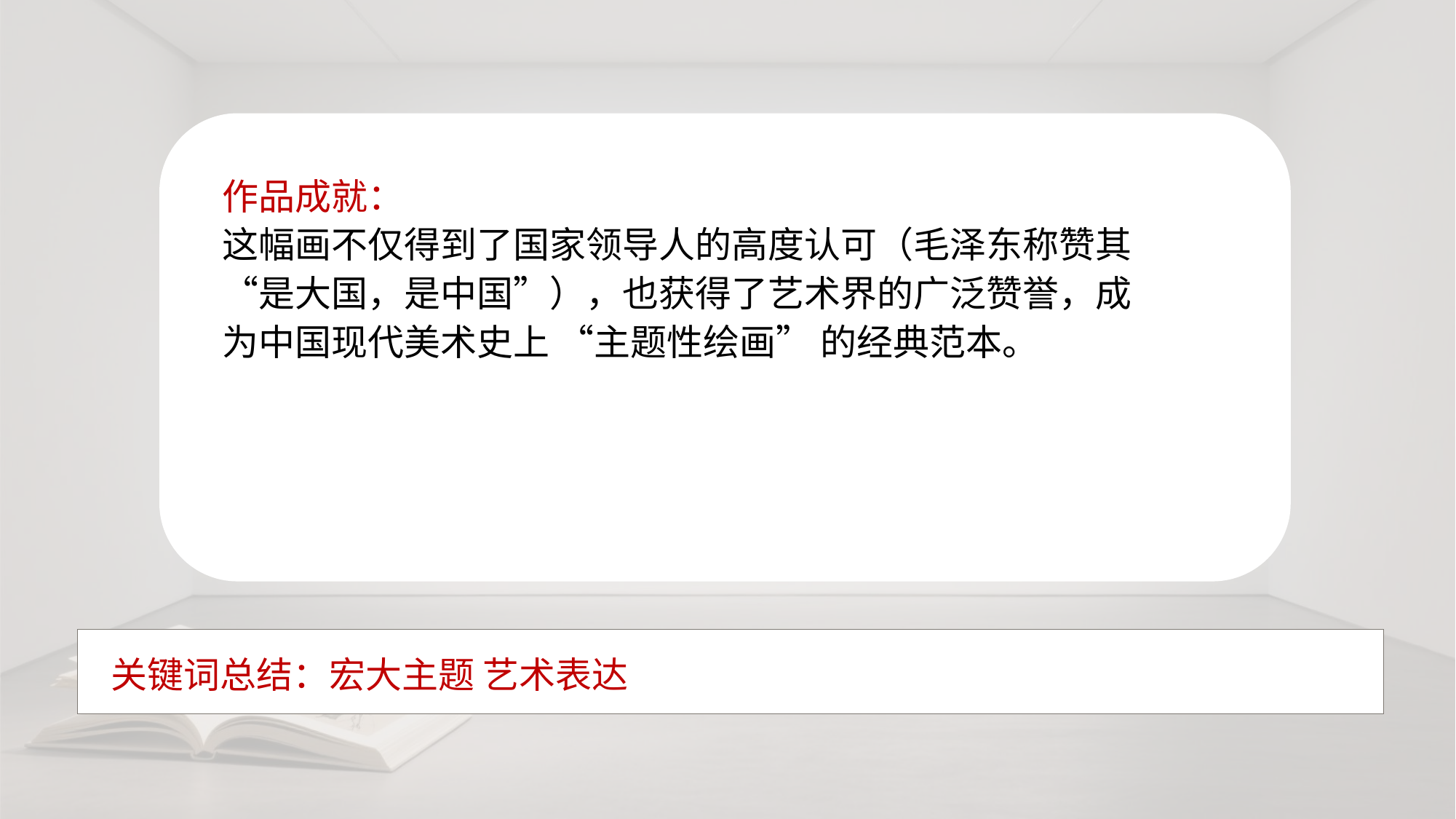

作品成就：
这幅画不仅得到了国家领导人的高度认可（毛泽东称赞其 “是大国，是中国”），也获得了艺术界的广泛赞誉，成为中国现代美术史上 “主题性绘画” 的经典范本。
   关键词总结：宏大主题 艺术表达